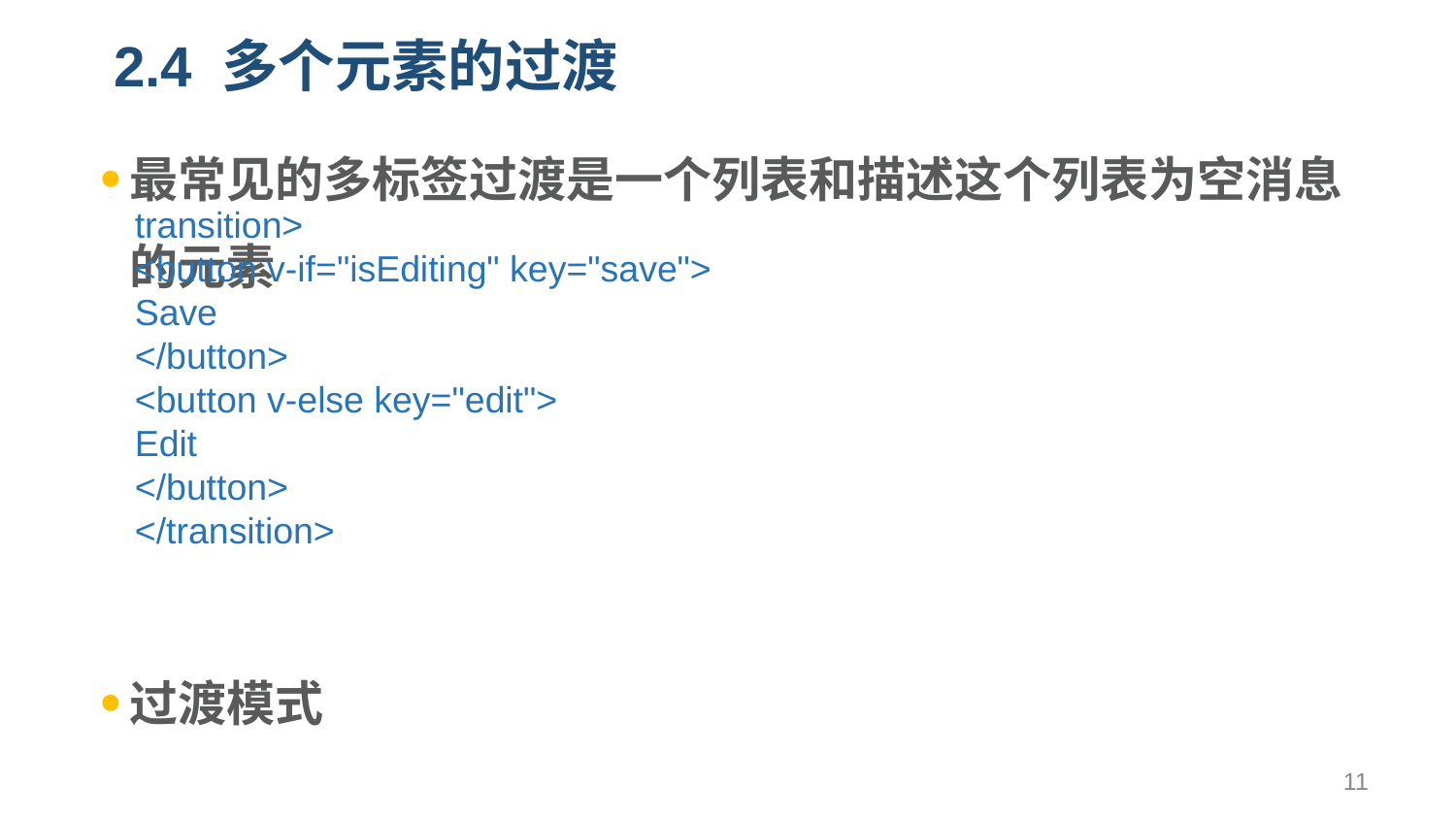

# 2.4 多个元素的过渡
最常见的多标签过渡是一个列表和描述这个列表为空消息的元素

过渡模式
transition>
<button v-if="isEditing" key="save">
Save
</button>
<button v-else key="edit">
Edit
</button>
</transition>

11